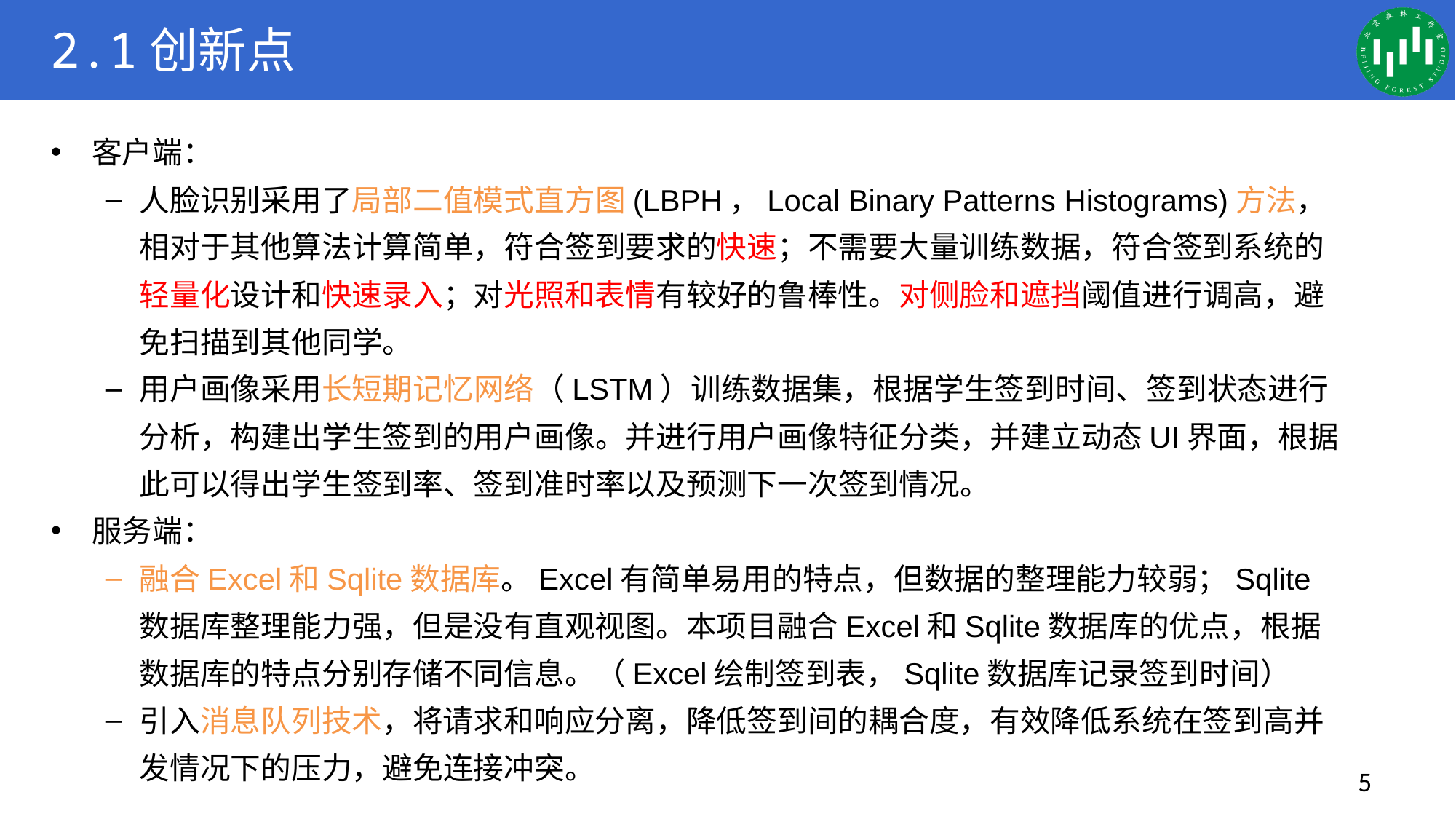

# 2.1创新点
客户端：
人脸识别采用了局部二值模式直方图(LBPH，Local Binary Patterns Histograms)方法，相对于其他算法计算简单，符合签到要求的快速；不需要大量训练数据，符合签到系统的轻量化设计和快速录入；对光照和表情有较好的鲁棒性。对侧脸和遮挡阈值进行调高，避免扫描到其他同学。
用户画像采用长短期记忆网络（LSTM）训练数据集，根据学生签到时间、签到状态进行分析，构建出学生签到的用户画像。并进行用户画像特征分类，并建立动态UI界面，根据此可以得出学生签到率、签到准时率以及预测下一次签到情况。
服务端：
融合Excel和Sqlite数据库。Excel有简单易用的特点，但数据的整理能力较弱；Sqlite数据库整理能力强，但是没有直观视图。本项目融合Excel和Sqlite数据库的优点，根据数据库的特点分别存储不同信息。（Excel绘制签到表，Sqlite数据库记录签到时间）
引入消息队列技术，将请求和响应分离，降低签到间的耦合度，有效降低系统在签到高并发情况下的压力，避免连接冲突。
5